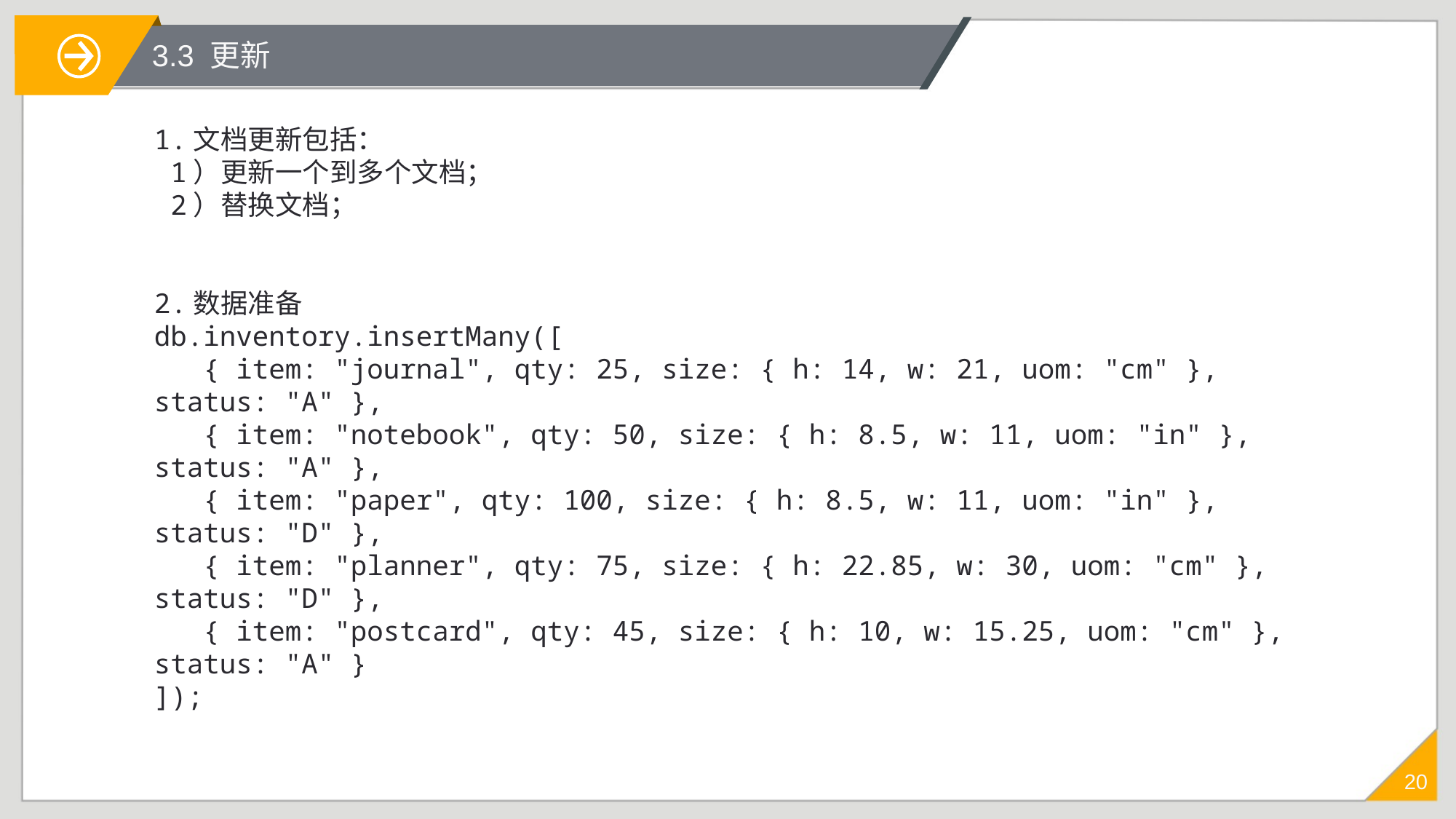

3.3 更新

1.文档更新包括：
 1）更新一个到多个文档；
 2）替换文档；

2.数据准备
db.inventory.insertMany([
   { item: "journal", qty: 25, size: { h: 14, w: 21, uom: "cm" }, status: "A" },
   { item: "notebook", qty: 50, size: { h: 8.5, w: 11, uom: "in" }, status: "A" },
   { item: "paper", qty: 100, size: { h: 8.5, w: 11, uom: "in" }, status: "D" },
   { item: "planner", qty: 75, size: { h: 22.85, w: 30, uom: "cm" }, status: "D" },
   { item: "postcard", qty: 45, size: { h: 10, w: 15.25, uom: "cm" }, status: "A" }
]);